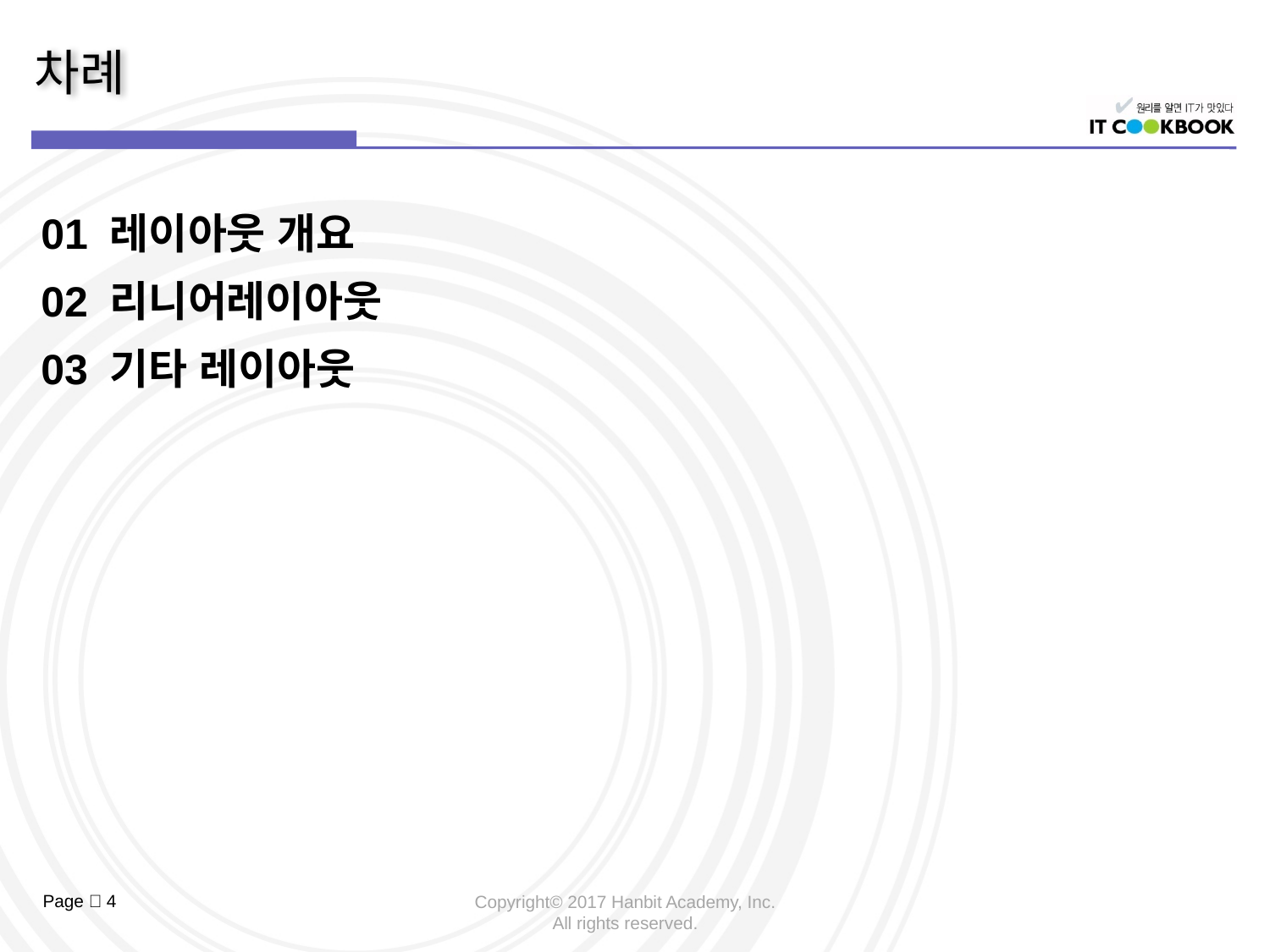

01 레이아웃 개요
02 리니어레이아웃
03 기타 레이아웃